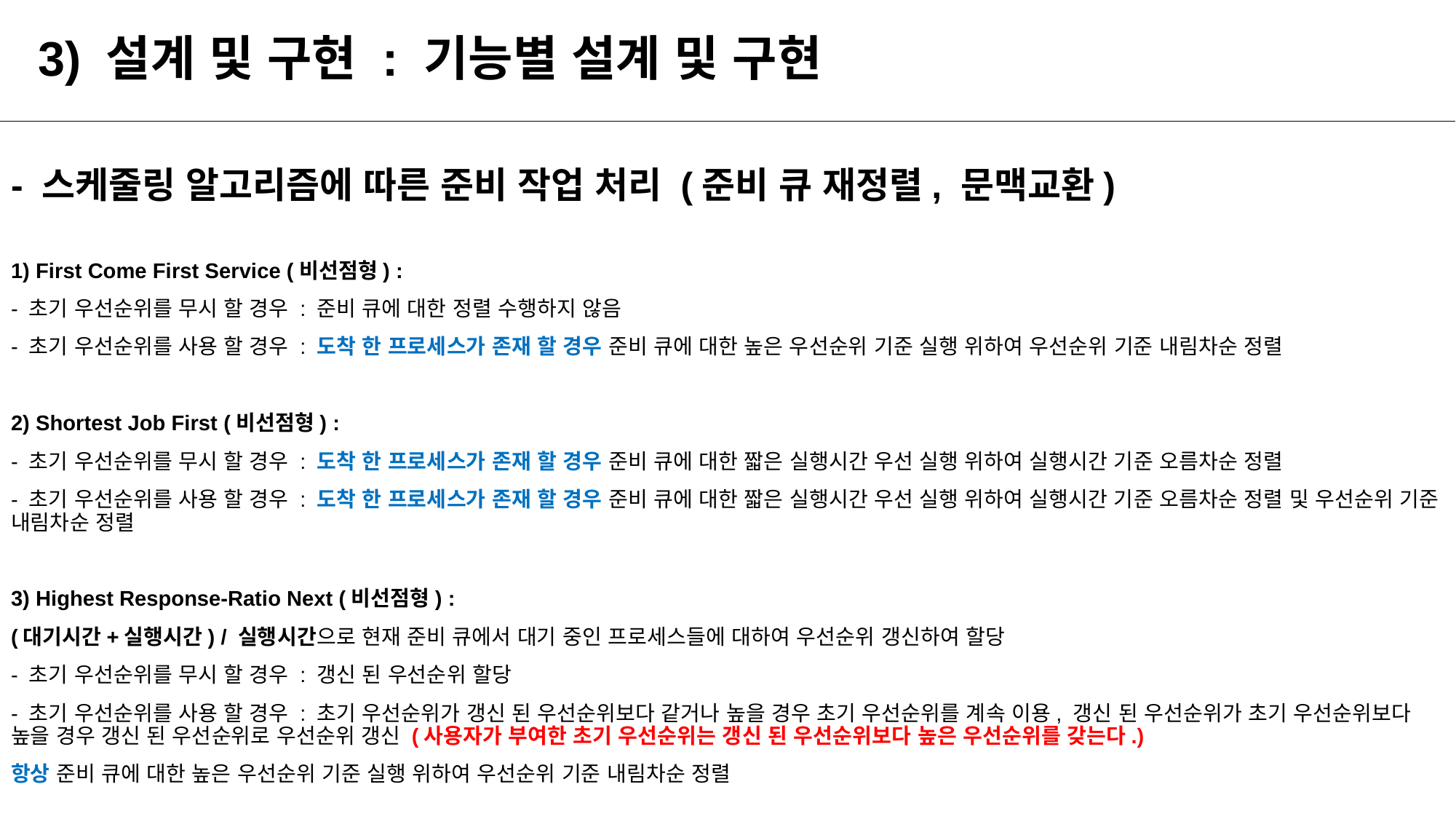

# 3) 설계 및 구현 : 기능별 설계 및 구현

- 스케줄링 알고리즘에 따른 준비 작업 처리 (준비 큐 재정렬, 문맥교환)

1) First Come First Service (비선점형) :
- 초기 우선순위를 무시 할 경우 : 준비 큐에 대한 정렬 수행하지 않음
- 초기 우선순위를 사용 할 경우 : 도착 한 프로세스가 존재 할 경우 준비 큐에 대한 높은 우선순위 기준 실행 위하여 우선순위 기준 내림차순 정렬

2) Shortest Job First (비선점형) :
- 초기 우선순위를 무시 할 경우 : 도착 한 프로세스가 존재 할 경우 준비 큐에 대한 짧은 실행시간 우선 실행 위하여 실행시간 기준 오름차순 정렬
- 초기 우선순위를 사용 할 경우 : 도착 한 프로세스가 존재 할 경우 준비 큐에 대한 짧은 실행시간 우선 실행 위하여 실행시간 기준 오름차순 정렬 및 우선순위 기준 내림차순 정렬

3) Highest Response-Ratio Next (비선점형) :
(대기시간+실행시간) / 실행시간으로 현재 준비 큐에서 대기 중인 프로세스들에 대하여 우선순위 갱신하여 할당
- 초기 우선순위를 무시 할 경우 : 갱신 된 우선순위 할당
- 초기 우선순위를 사용 할 경우 : 초기 우선순위가 갱신 된 우선순위보다 같거나 높을 경우 초기 우선순위를 계속 이용, 갱신 된 우선순위가 초기 우선순위보다 높을 경우 갱신 된 우선순위로 우선순위 갱신 (사용자가 부여한 초기 우선순위는 갱신 된 우선순위보다 높은 우선순위를 갖는다.)
항상 준비 큐에 대한 높은 우선순위 기준 실행 위하여 우선순위 기준 내림차순 정렬